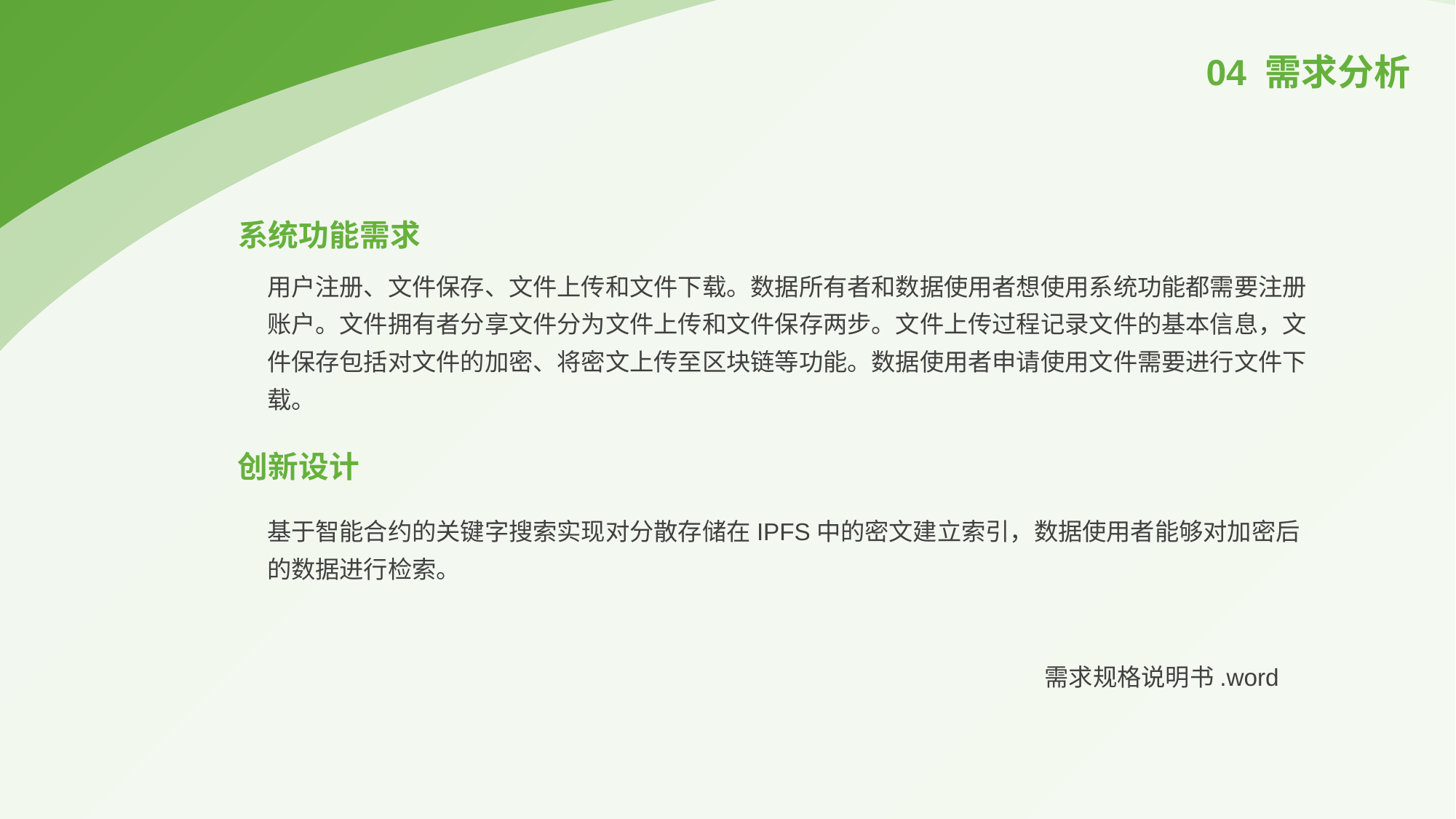

04 需求分析
系统功能需求
用户注册、文件保存、文件上传和文件下载。数据所有者和数据使用者想使用系统功能都需要注册账户。文件拥有者分享文件分为文件上传和文件保存两步。文件上传过程记录文件的基本信息，文件保存包括对文件的加密、将密文上传至区块链等功能。数据使用者申请使用文件需要进行文件下载。
创新设计
基于智能合约的关键字搜索实现对分散存储在IPFS中的密文建立索引，数据使用者能够对加密后的数据进行检索。
需求规格说明书.word